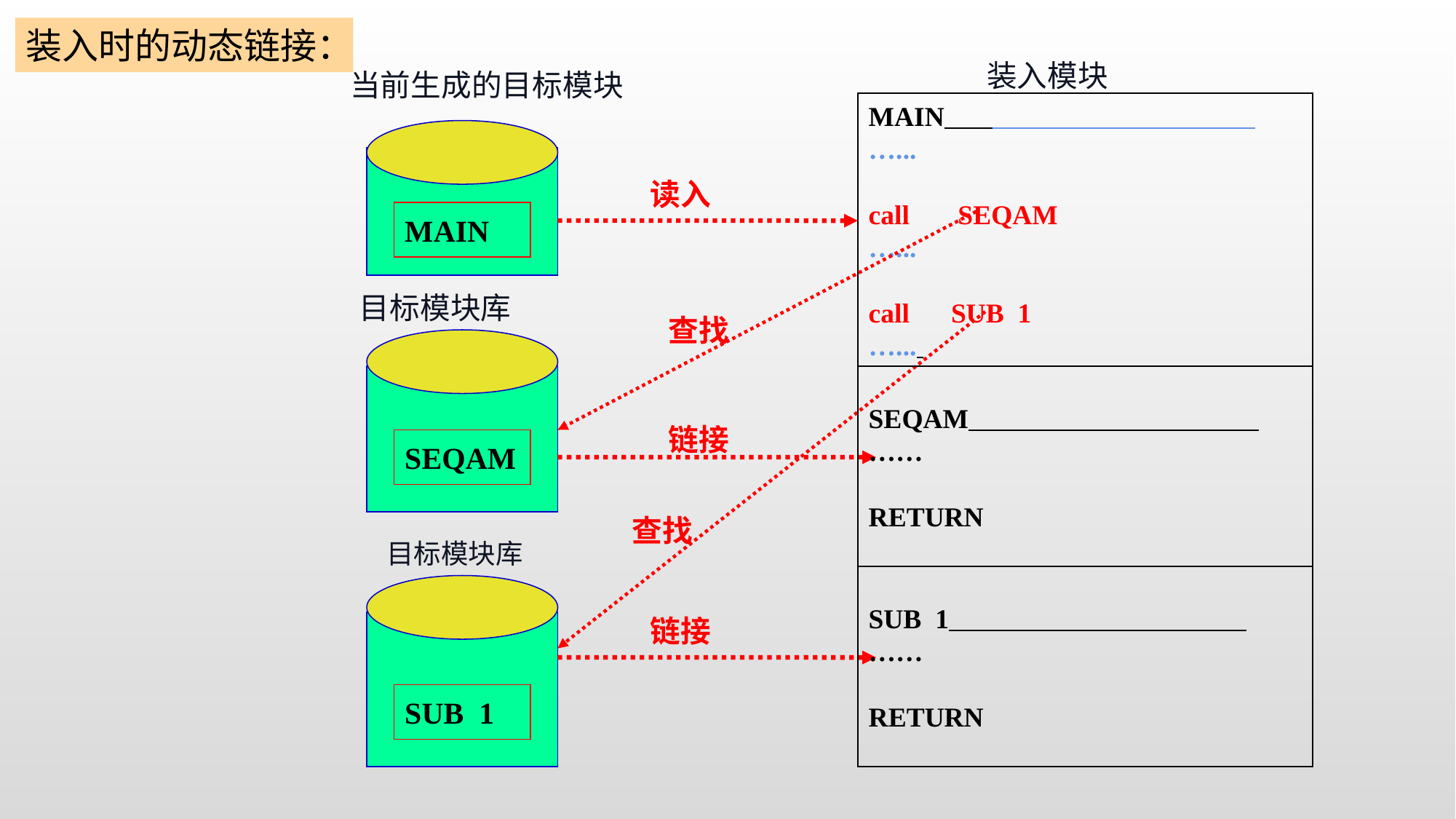

装入时的动态链接：
当前生成的目标模块
装入模块
MAIN
…...

call       SEQAM
…...

call      SUB  1
…...

读入
MAIN

目标模块库
查找

SEQAM
……

RETURN
链接
SEQAM

查找
目标模块库
SUB  1
……

RETURN

链接

SUB  1